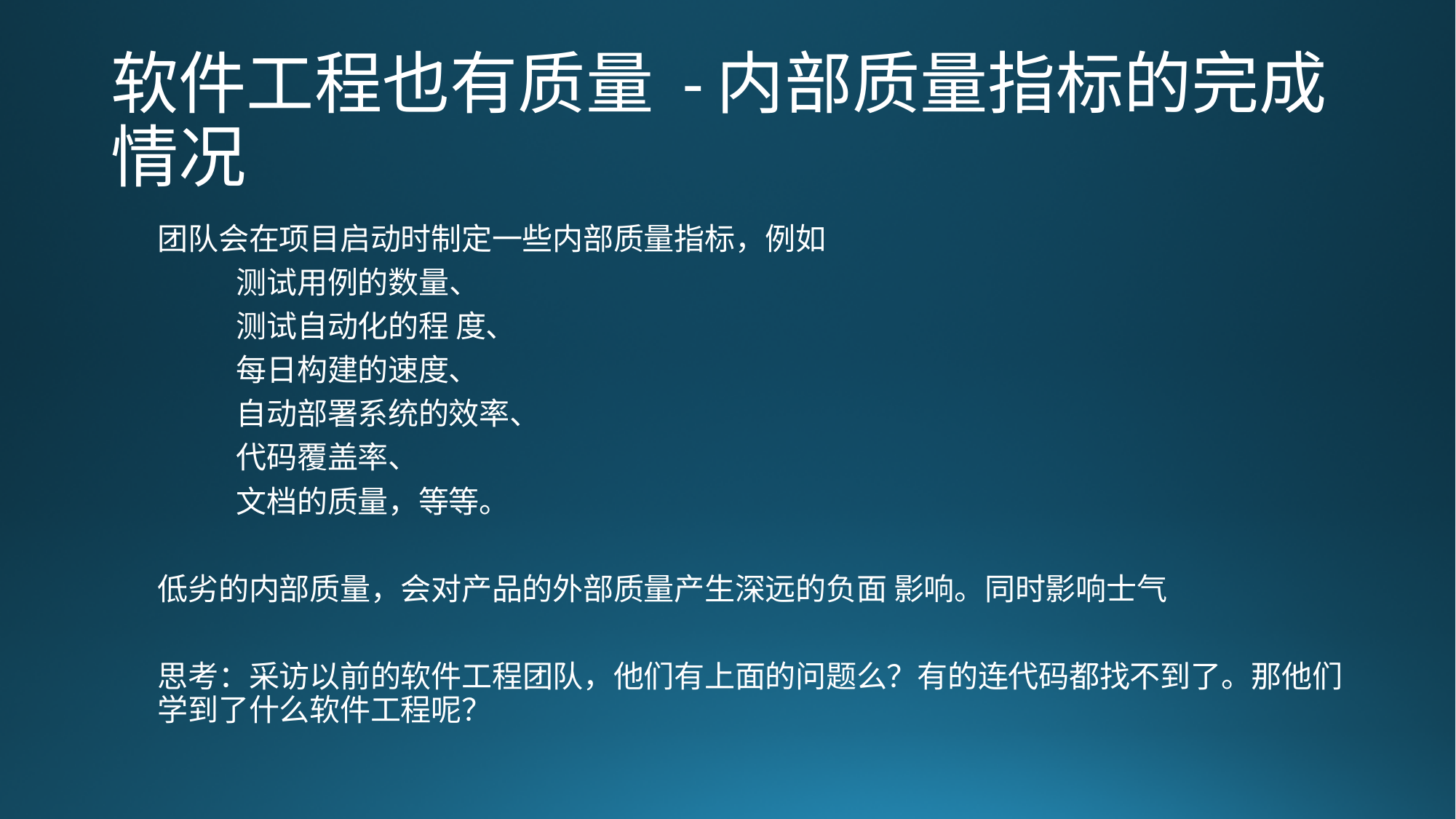

# 软件工程也有质量 -内部质量指标的完成情况
团队会在项目启动时制定一些内部质量指标，例如
	测试用例的数量、
	测试自动化的程 度、
	每日构建的速度、
	自动部署系统的效率、
	代码覆盖率、
	文档的质量，等等。

低劣的内部质量，会对产品的外部质量产生深远的负面 影响。同时影响士气

思考：采访以前的软件工程团队，他们有上面的问题么？有的连代码都找不到了。那他们学到了什么软件工程呢？